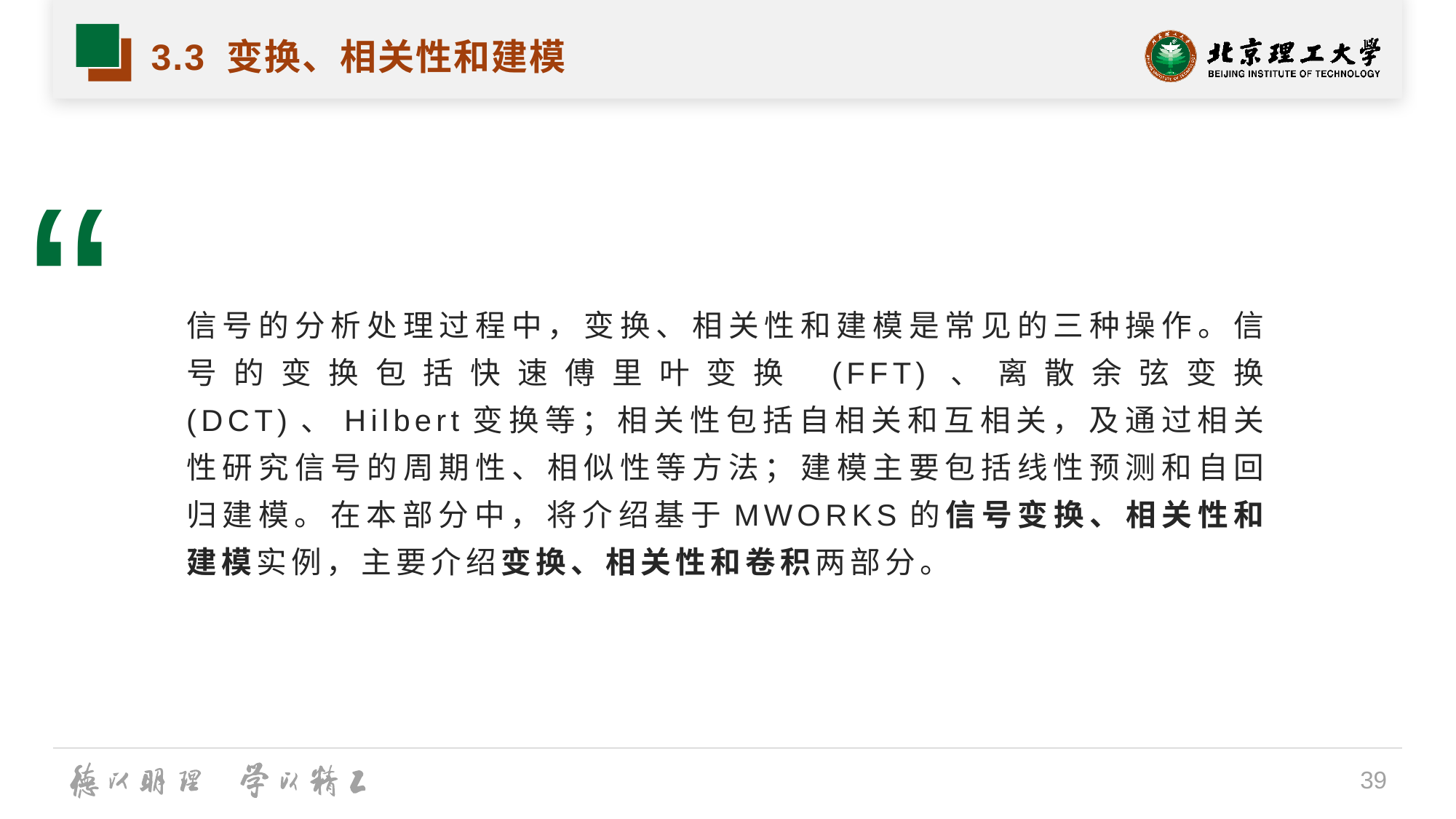

# 3.3 变换、相关性和建模
“

信号的分析处理过程中，变换、相关性和建模是常见的三种操作。信号的变换包括快速傅里叶变换 (FFT)、离散余弦变换 (DCT)、Hilbert变换等；相关性包括自相关和互相关，及通过相关性研究信号的周期性、相似性等方法；建模主要包括线性预测和自回归建模。在本部分中，将介绍基于MWORKS的信号变换、相关性和建模实例，主要介绍变换、相关性和卷积两部分。